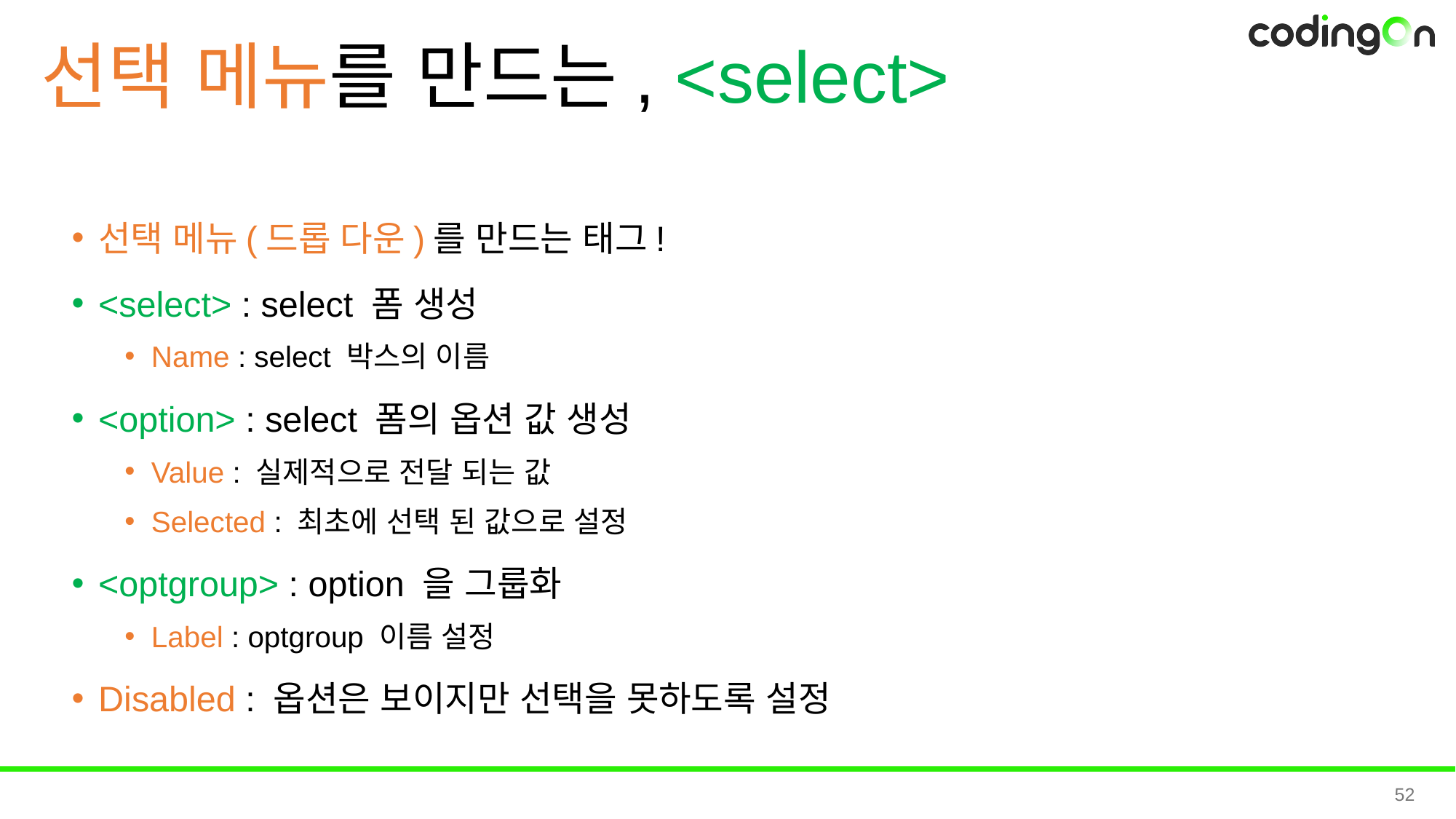

# 선택 메뉴를 만드는, <select>
선택 메뉴(드롭 다운)를 만드는 태그!
<select> : select 폼 생성
Name : select 박스의 이름
<option> : select 폼의 옵션 값 생성
Value : 실제적으로 전달 되는 값
Selected : 최초에 선택 된 값으로 설정
<optgroup> : option 을 그룹화
Label : optgroup 이름 설정
Disabled : 옵션은 보이지만 선택을 못하도록 설정
52